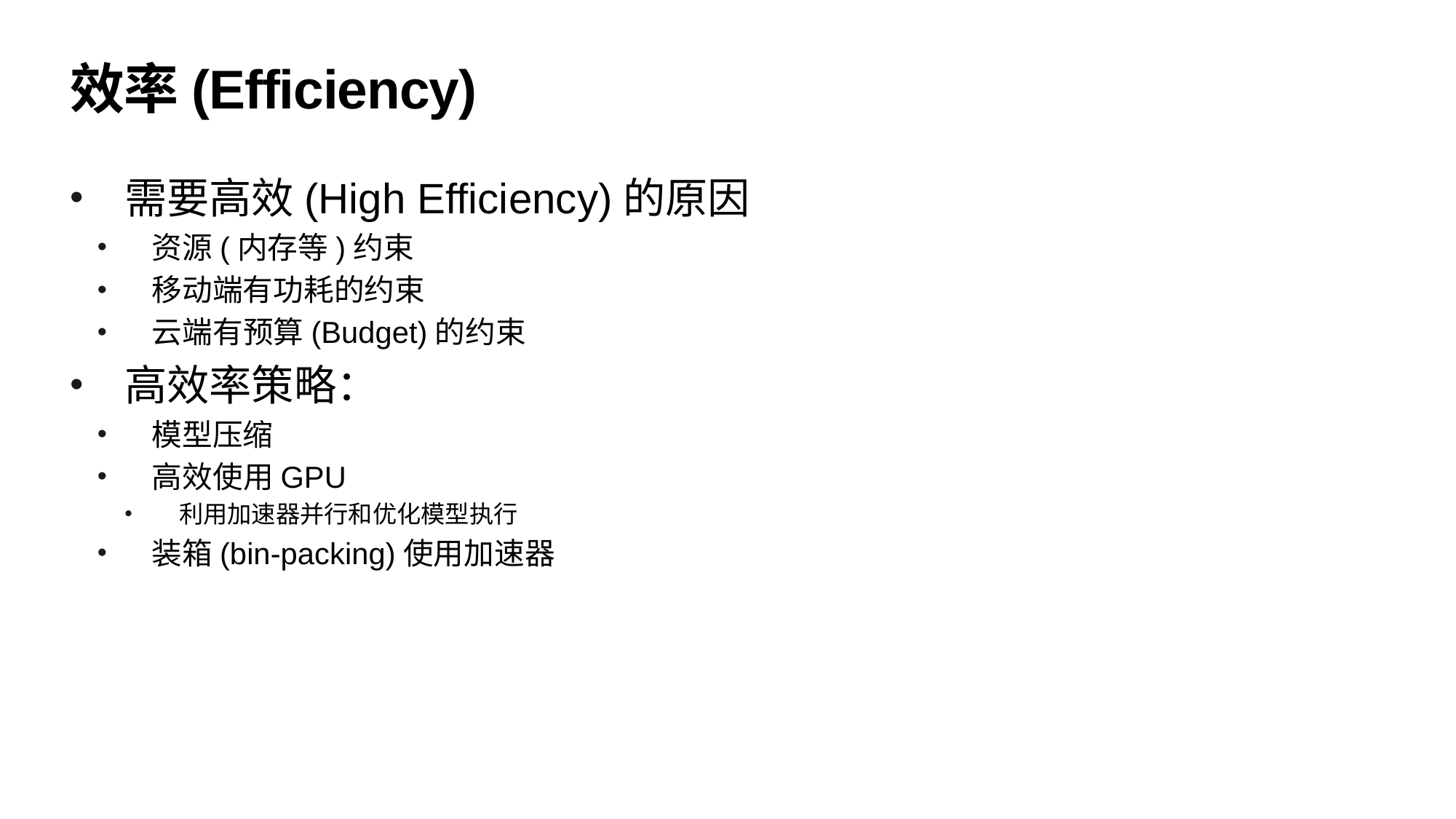

# 效率(Efficiency)
需要高效(High Efficiency)的原因
资源(内存等)约束
移动端有功耗的约束
云端有预算(Budget)的约束
高效率策略：
模型压缩
高效使用GPU
利用加速器并行和优化模型执行
装箱(bin-packing)使用加速器